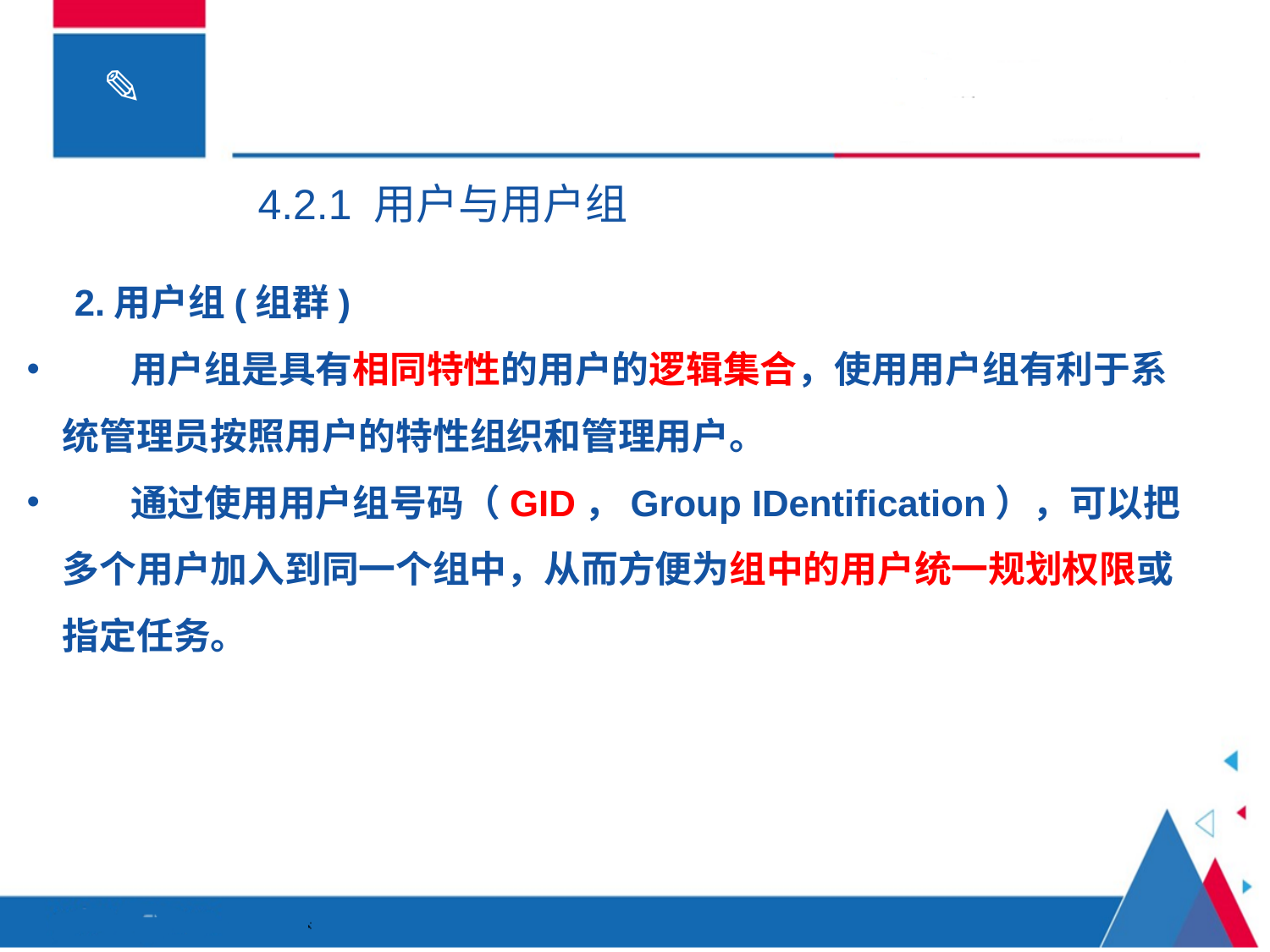

4.2.1 用户与用户组
2.用户组(组群)
       用户组是具有相同特性的用户的逻辑集合，使用用户组有利于系统管理员按照用户的特性组织和管理用户。
       通过使用用户组号码（GID，Group IDentification），可以把多个用户加入到同一个组中，从而方便为组中的用户统一规划权限或指定任务。